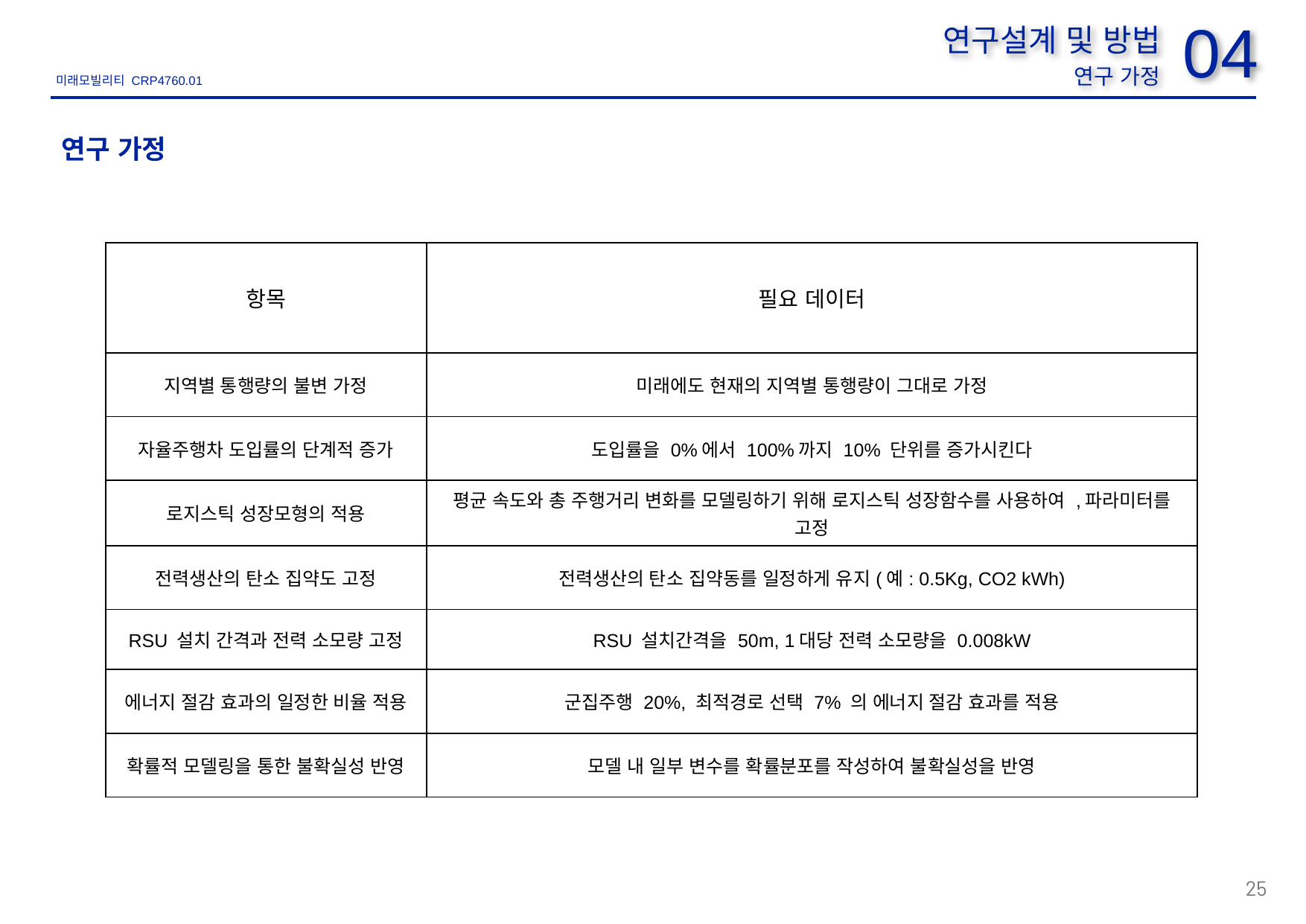

사진 대상지가 아닌 검토범위가 들어간 사진으로 교체
04
연구설계 및 방법
연구 가정
연구 가정
| 항목 | 필요 데이터 |
| --- | --- |
| 지역별 통행량의 불변 가정 | 미래에도 현재의 지역별 통행량이 그대로 가정 |
| 자율주행차 도입률의 단계적 증가 | 도입률을 0%에서 100%까지 10% 단위를 증가시킨다 |
| 로지스틱 성장모형의 적용 | 평균 속도와 총 주행거리 변화를 모델링하기 위해 로지스틱 성장함수를 사용하여 ,파라미터를 고정 |
| 전력생산의 탄소 집약도 고정 | 전력생산의 탄소 집약동를 일정하게 유지(예: 0.5Kg, CO2 kWh) |
| RSU 설치 간격과 전력 소모량 고정 | RSU 설치간격을 50m, 1대당 전력 소모량을 0.008kW |
| 에너지 절감 효과의 일정한 비율 적용 | 군집주행 20%, 최적경로 선택 7% 의 에너지 절감 효과를 적용 |
| 확률적 모델링을 통한 불확실성 반영 | 모델 내 일부 변수를 확률분포를 작성하여 불확실성을 반영 |
25